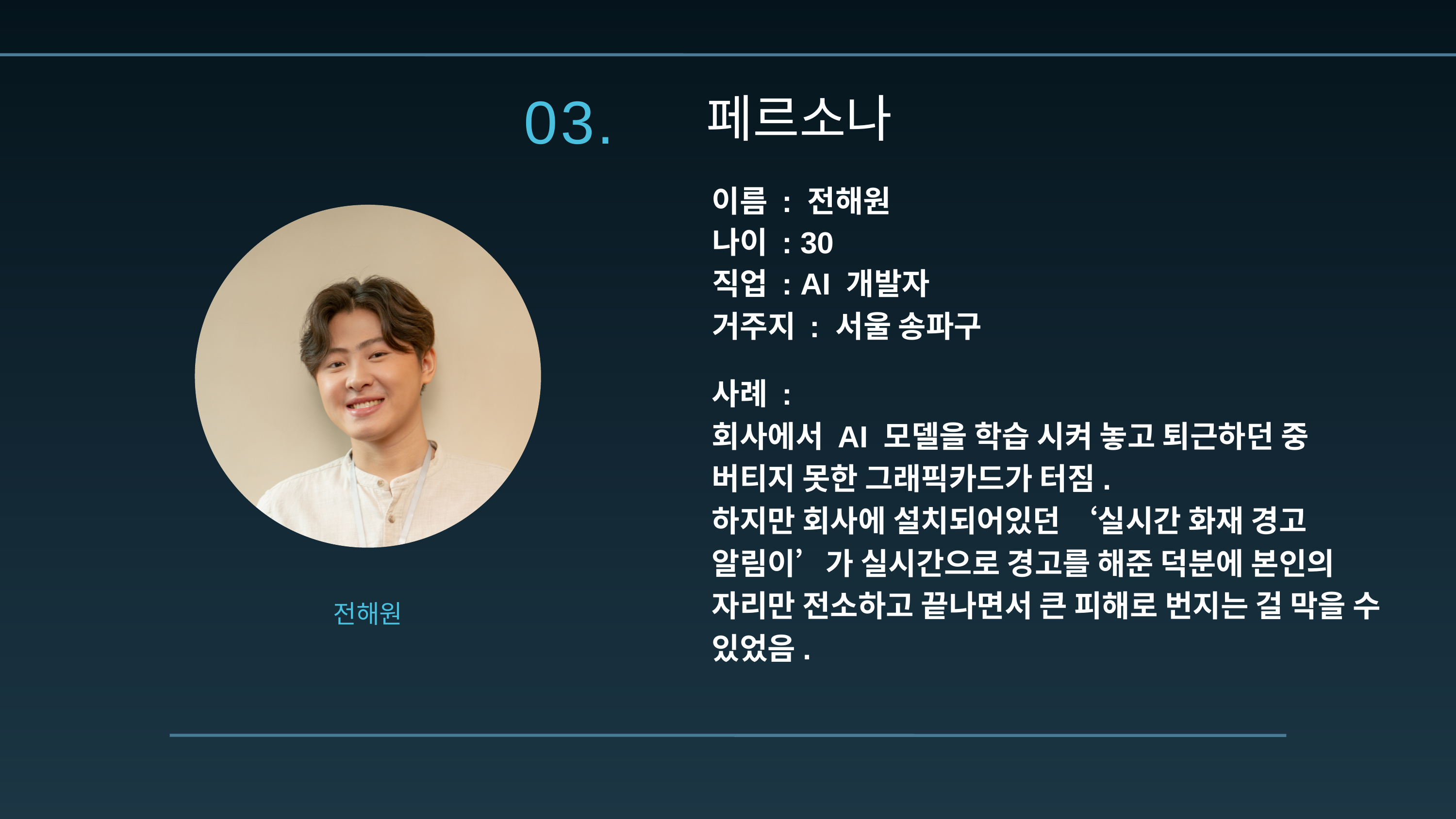

03.
페르소나
이름 : 전해원

나이 : 30
직업 : AI 개발자
거주지 : 서울 송파구
사례 :
회사에서 AI 모델을 학습 시켜 놓고 퇴근하던 중 버티지 못한 그래픽카드가 터짐.
하지만 회사에 설치되어있던 ‘실시간 화재 경고 알림이’가 실시간으로 경고를 해준 덕분에 본인의 자리만 전소하고 끝나면서 큰 피해로 번지는 걸 막을 수 있었음.
전해원